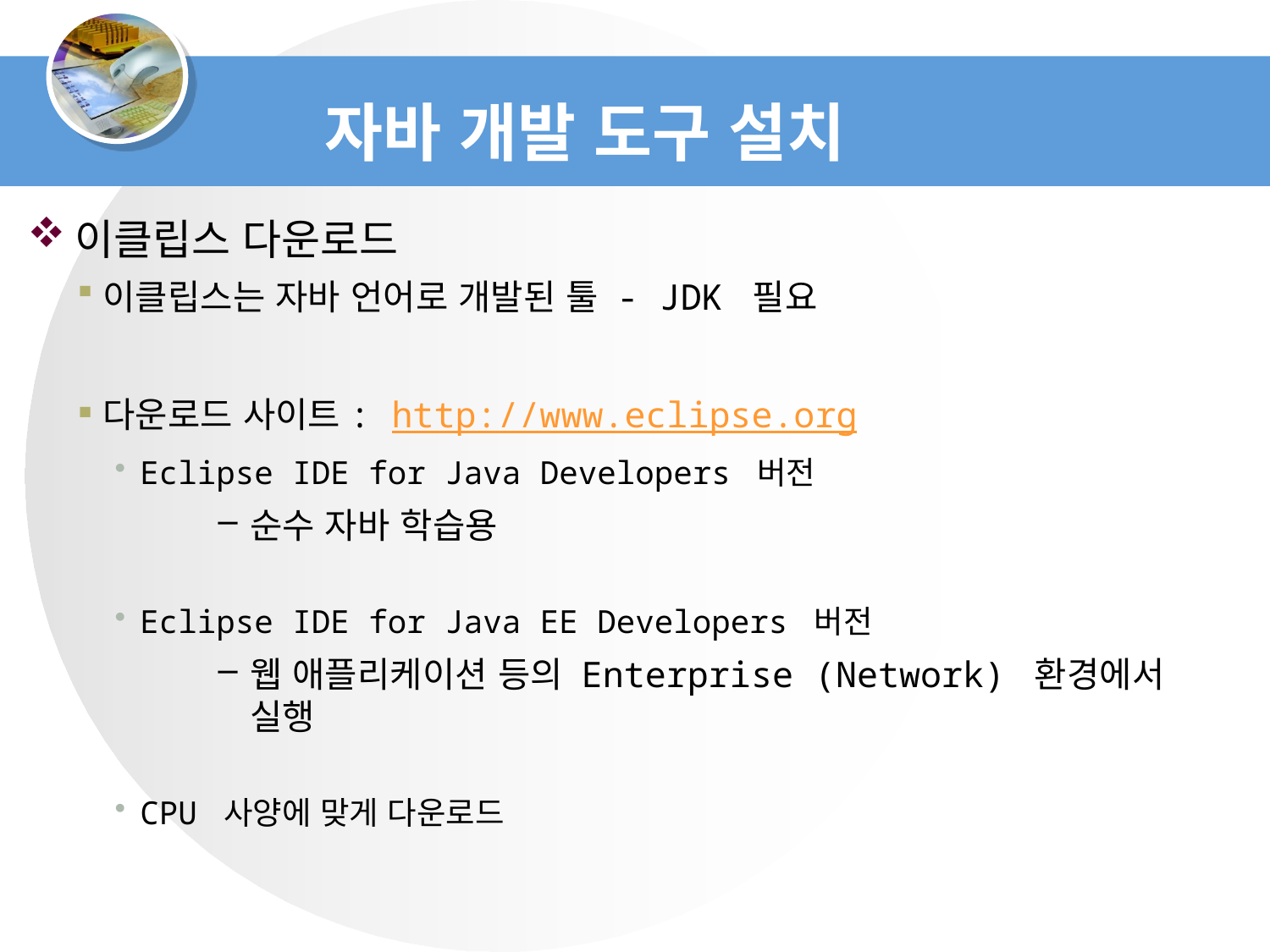

# 자바 개발 도구 설치
이클립스 다운로드
이클립스는 자바 언어로 개발된 툴 - JDK 필요

다운로드 사이트: http://www.eclipse.org
Eclipse IDE for Java Developers 버전
순수 자바 학습용

Eclipse IDE for Java EE Developers 버전
웹 애플리케이션 등의 Enterprise (Network) 환경에서 실행

CPU 사양에 맞게 다운로드